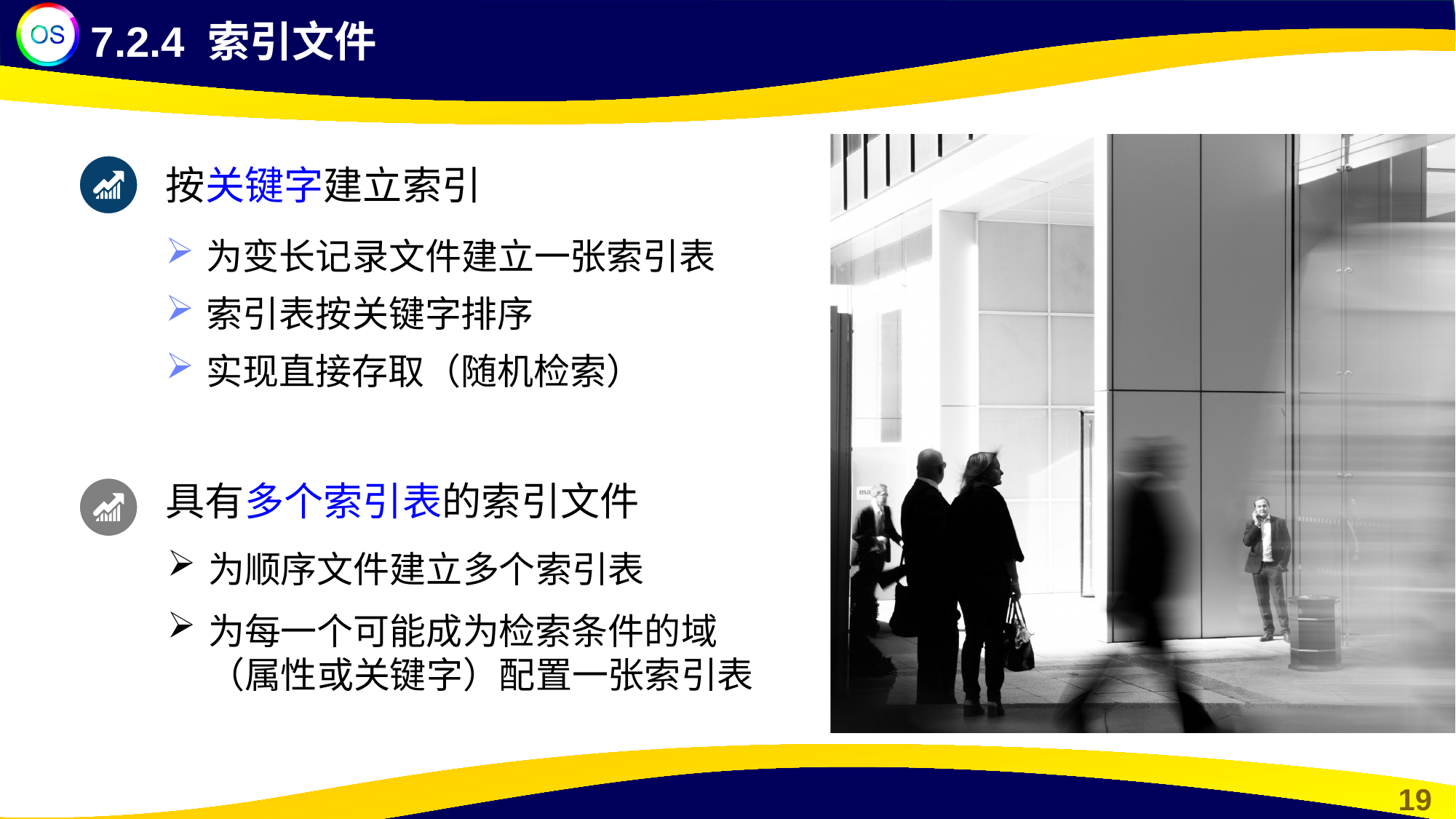

7.2.4 索引文件

按关键字建立索引
为变长记录文件建立一张索引表
索引表按关键字排序
实现直接存取（随机检索）
具有多个索引表的索引文件
为顺序文件建立多个索引表
为每一个可能成为检索条件的域（属性或关键字）配置一张索引表